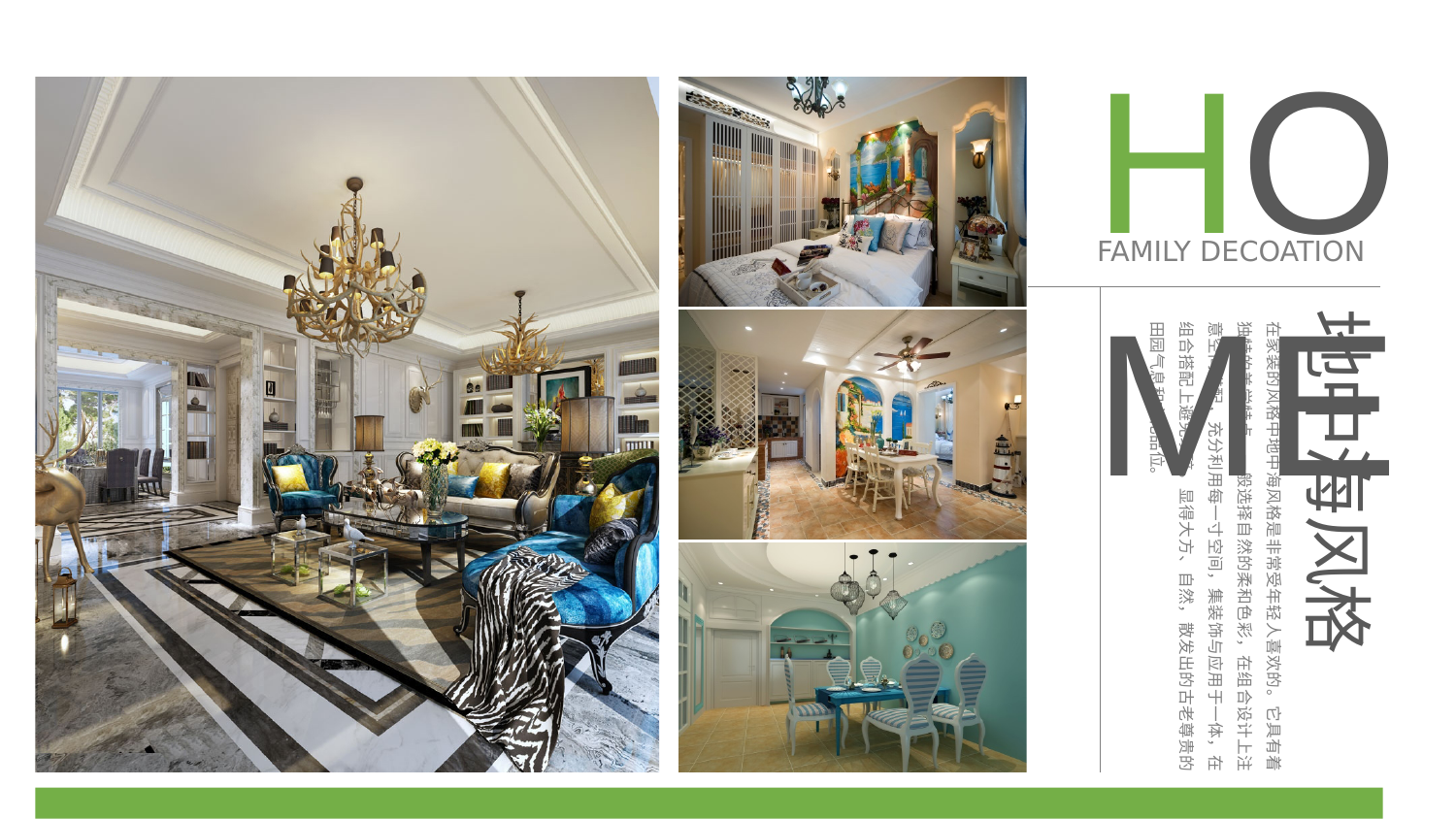

HOME
FAMILY DECOATION

地中海风格

在家装的风格中地中海风格是非常受年轻人喜欢的。它具有着独特的美学特点，一般选择自然的柔和色彩，在组合设计上注意空间搭配，充分利用每一寸空间，集装饰与应用于一体，在组合搭配上避免琐碎，显得大方、自然，散发出的古老尊贵的田园气息和文化品位。